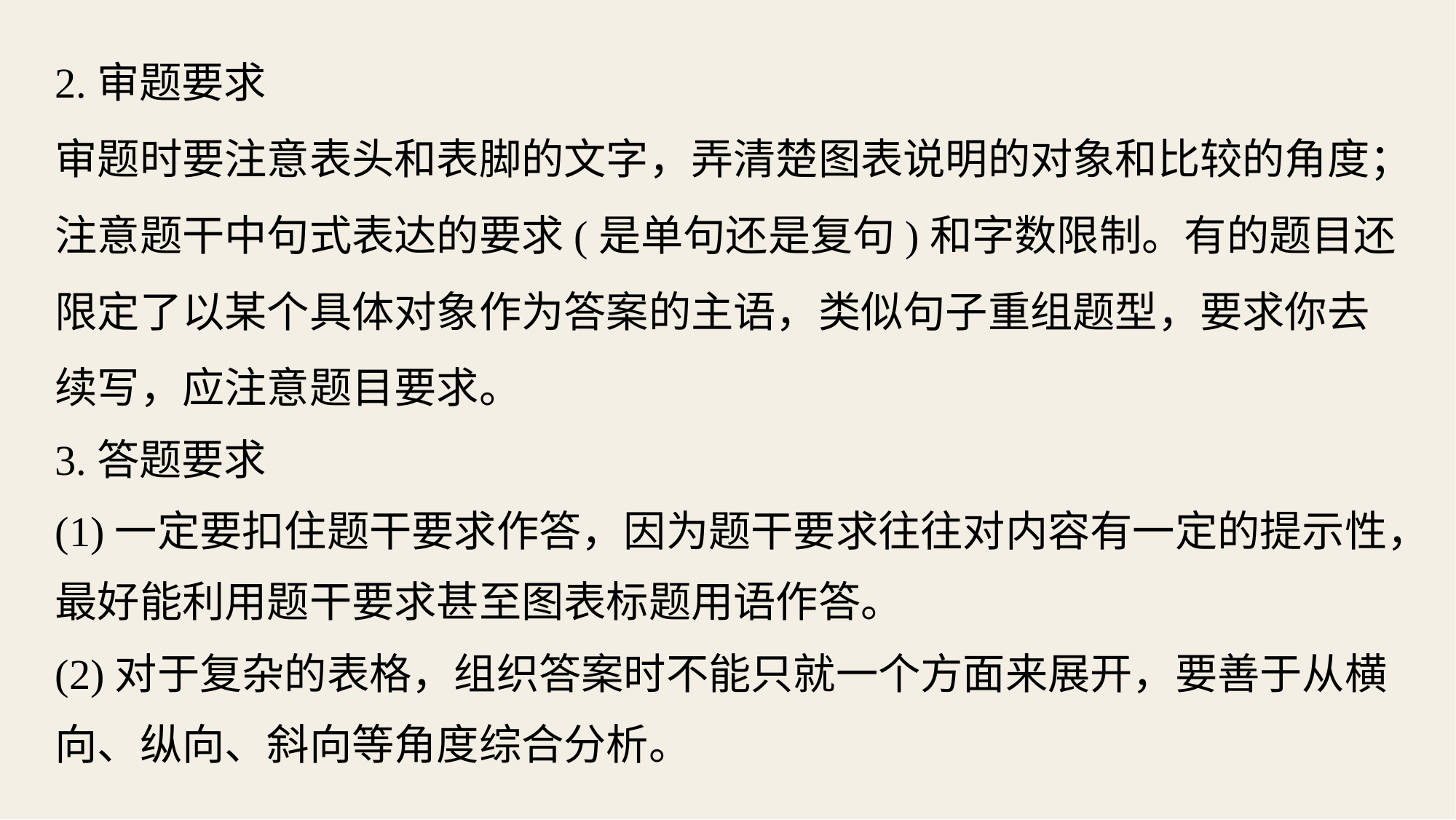

2.审题要求
审题时要注意表头和表脚的文字，弄清楚图表说明的对象和比较的角度；注意题干中句式表达的要求(是单句还是复句)和字数限制。有的题目还限定了以某个具体对象作为答案的主语，类似句子重组题型，要求你去续写，应注意题目要求。
3.答题要求
(1)一定要扣住题干要求作答，因为题干要求往往对内容有一定的提示性，最好能利用题干要求甚至图表标题用语作答。
(2)对于复杂的表格，组织答案时不能只就一个方面来展开，要善于从横向、纵向、斜向等角度综合分析。